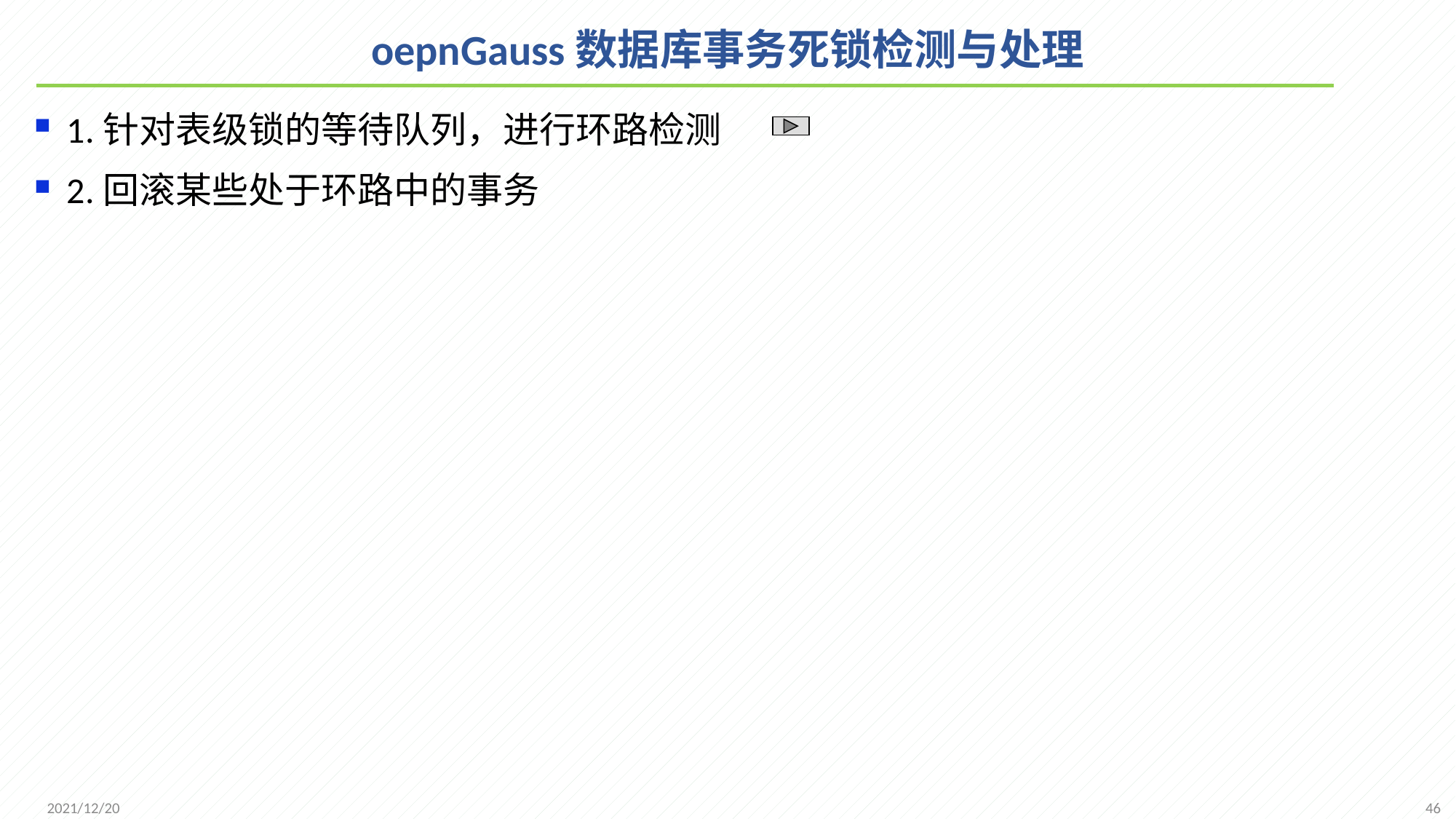

# oepnGauss数据库事务死锁检测与处理
1.针对表级锁的等待队列，进行环路检测
2.回滚某些处于环路中的事务

46
2021/12/20